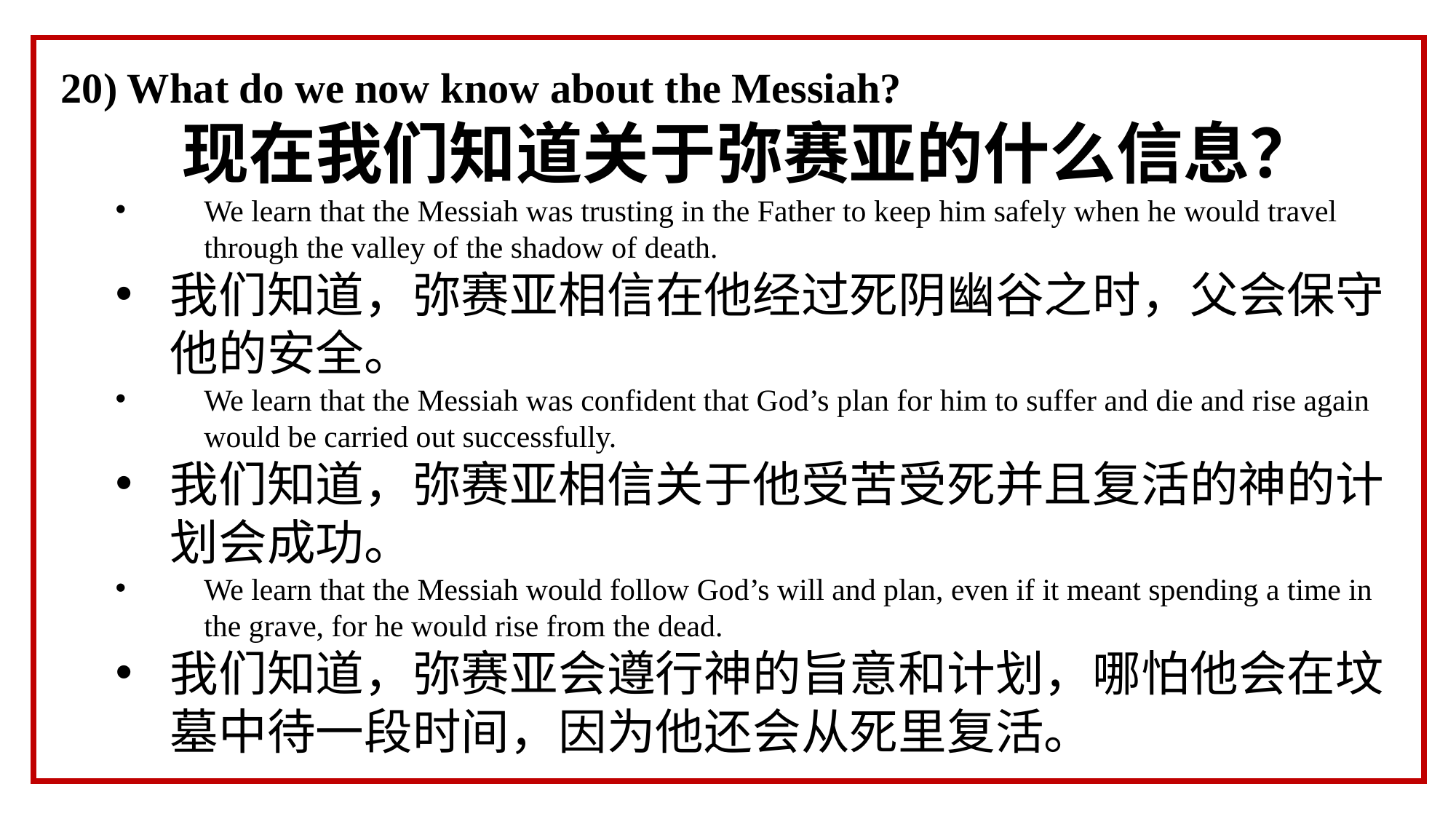

20) What do we now know about the Messiah?
       现在我们知道关于弥赛亚的什么信息？
We learn that the Messiah was trusting in the Father to keep him safely when he would travel through the valley of the shadow of death.
我们知道，弥赛亚相信在他经过死阴幽谷之时，父会保守他的安全。
We learn that the Messiah was confident that God’s plan for him to suffer and die and rise again would be carried out successfully.
我们知道，弥赛亚相信关于他受苦受死并且复活的神的计划会成功。
We learn that the Messiah would follow God’s will and plan, even if it meant spending a time in the grave, for he would rise from the dead.
我们知道，弥赛亚会遵行神的旨意和计划，哪怕他会在坟墓中待一段时间，因为他还会从死里复活。